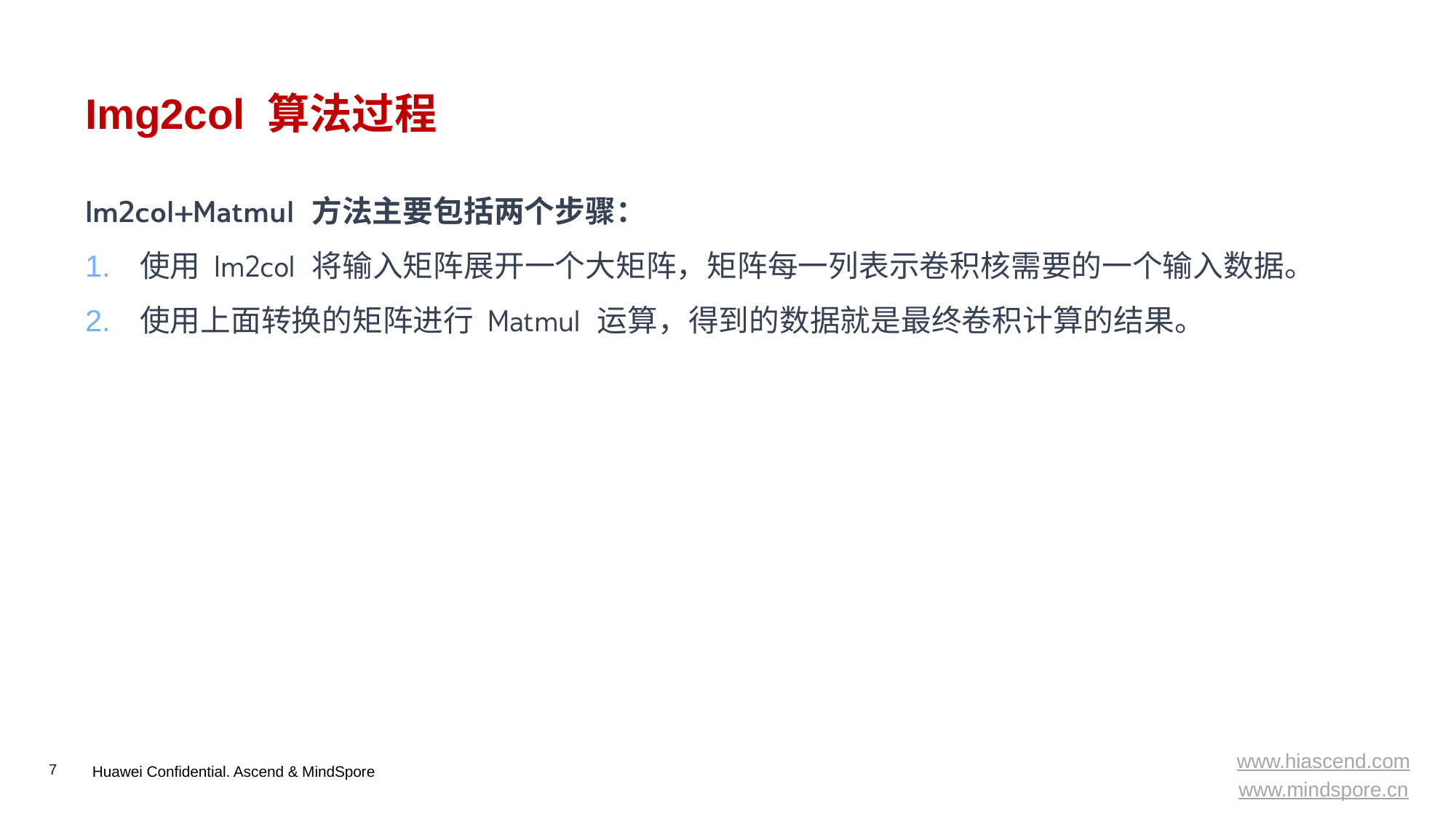

# Img2col 算法过程
Im2col+Matmul 方法主要包括两个步骤：
使用 Im2col 将输入矩阵展开一个大矩阵，矩阵每一列表示卷积核需要的一个输入数据。
使用上面转换的矩阵进行 Matmul 运算，得到的数据就是最终卷积计算的结果。